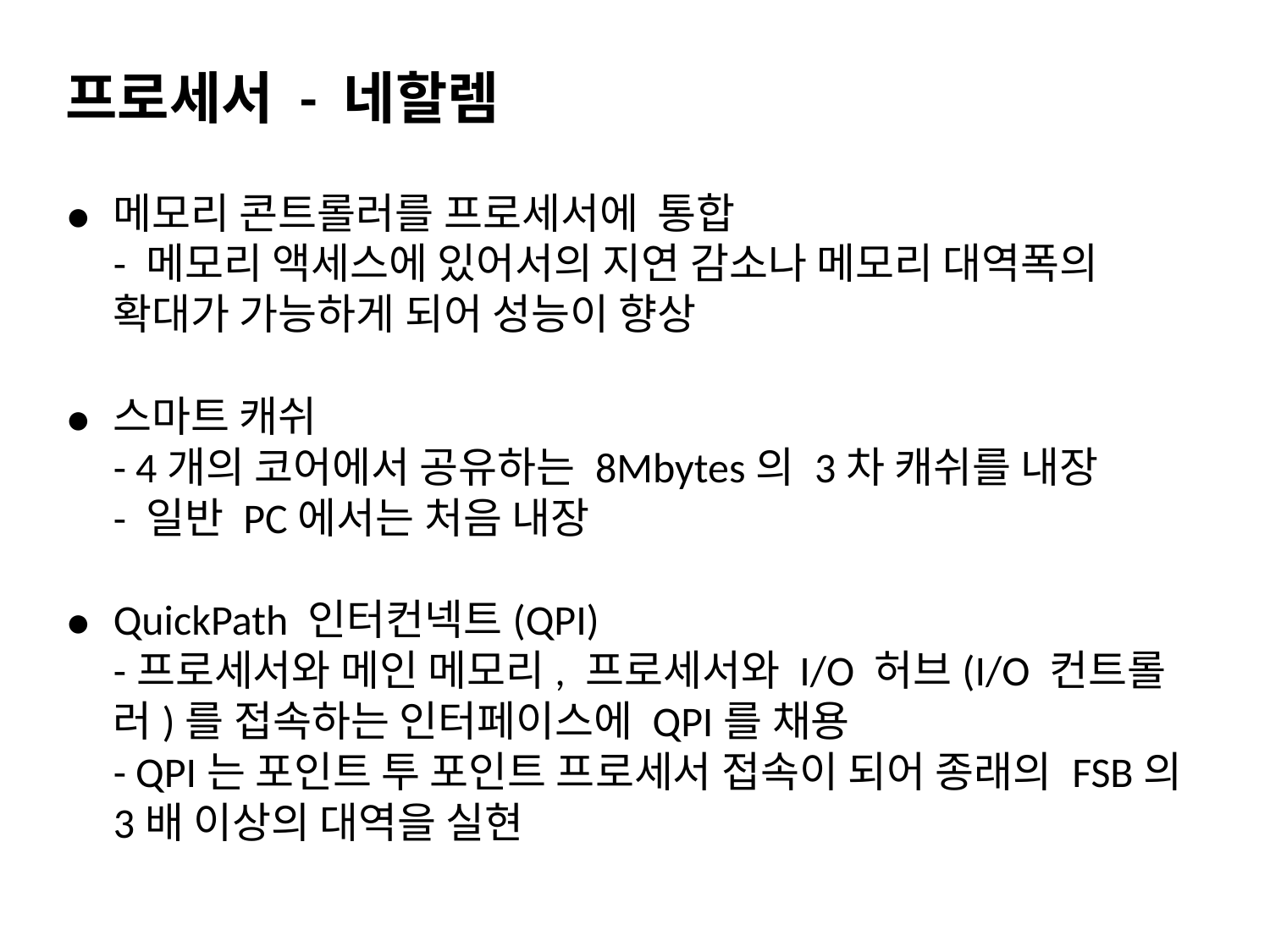

프로세서 - 네할렘
메모리 콘트롤러를 프로세서에  통합
- 메모리 액세스에 있어서의 지연 감소나 메모리 대역폭의 확대가 가능하게 되어 성능이 향상

스마트 캐쉬
- 4개의 코어에서 공유하는 8Mbytes의 3차 캐쉬를 내장
- 일반 PC에서는 처음 내장

QuickPath 인터컨넥트(QPI)
-프로세서와 메인 메모리, 프로세서와 I/O 허브(I/O 컨트롤러)를 접속하는 인터페이스에 QPI를 채용
- QPI는 포인트 투 포인트 프로세서 접속이 되어 종래의 FSB의 3배 이상의 대역을 실현